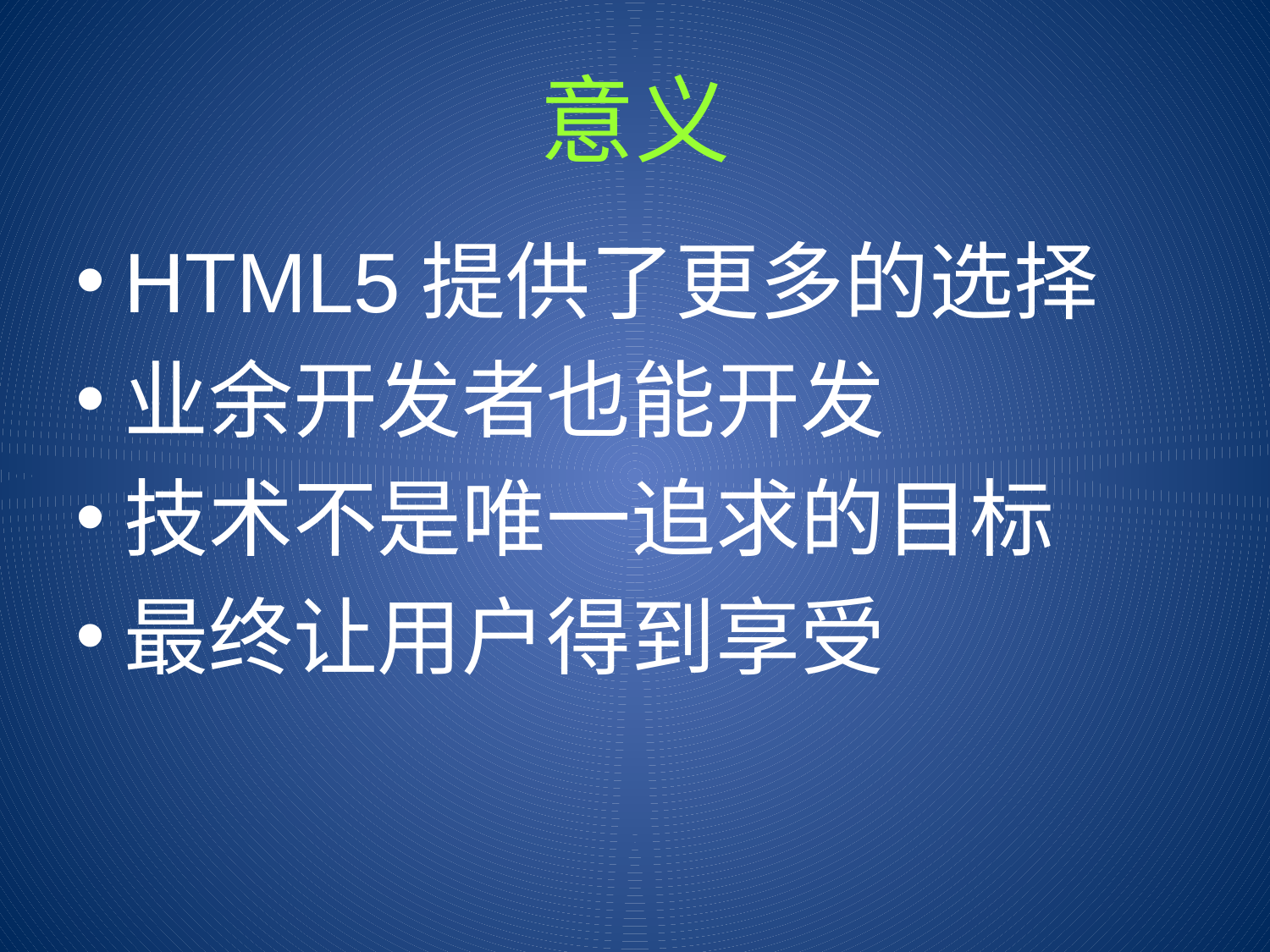

# 意义
HTML5提供了更多的选择
业余开发者也能开发
技术不是唯一追求的目标
最终让用户得到享受